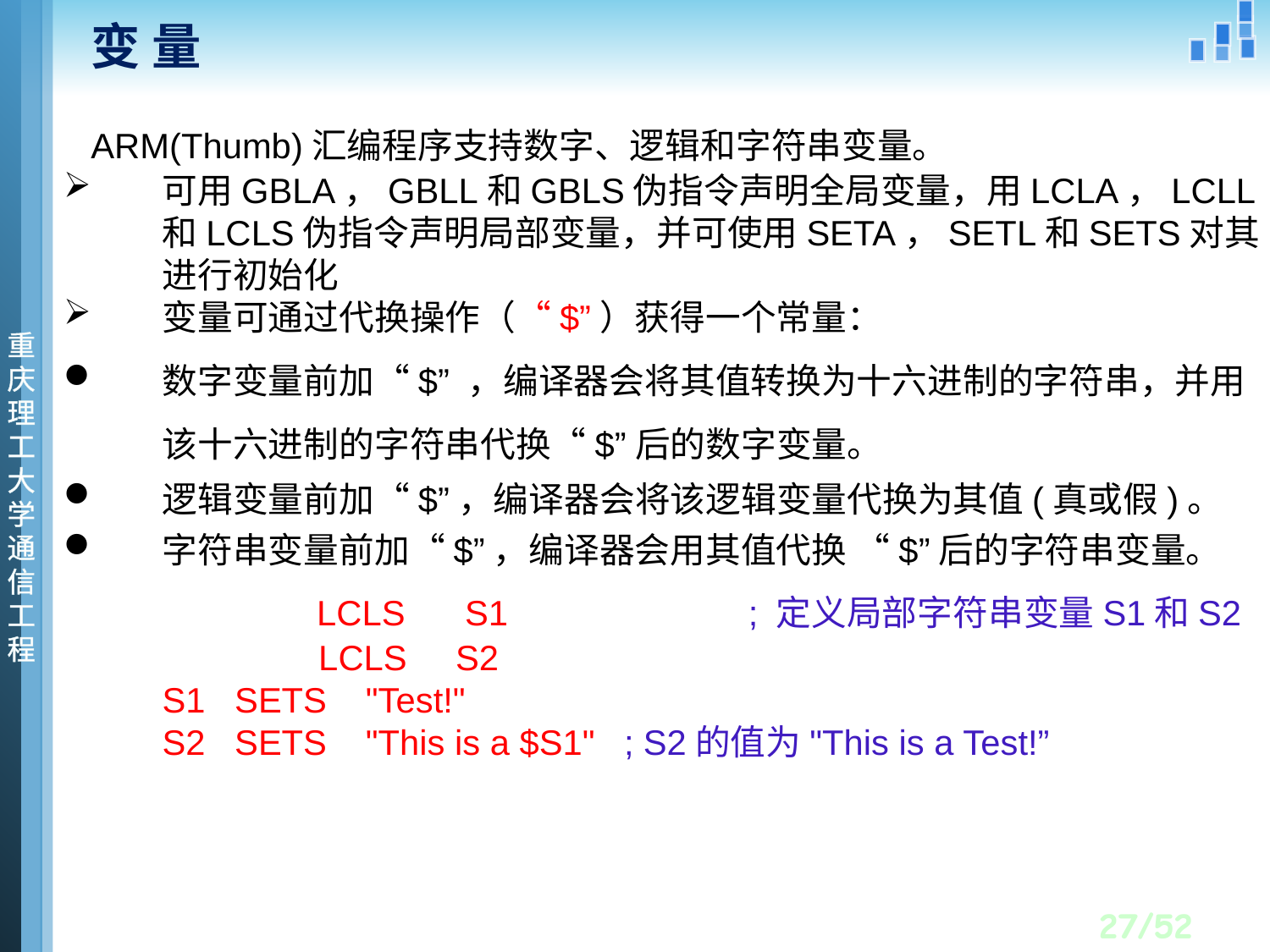

# 变 量
  ARM(Thumb)汇编程序支持数字、逻辑和字符串变量。
可用GBLA，GBLL和GBLS伪指令声明全局变量，用LCLA，LCLL和LCLS伪指令声明局部变量，并可使用SETA，SETL和SETS对其进行初始化
变量可通过代换操作（“$”）获得一个常量：
数字变量前加“$” ，编译器会将其值转换为十六进制的字符串，并用该十六进制的字符串代换“$”后的数字变量。
逻辑变量前加“$”，编译器会将该逻辑变量代换为其值(真或假)。
字符串变量前加“$”，编译器会用其值代换 “$”后的字符串变量。
		  LCLS	     S1		        ; 定义局部字符串变量S1和S2
		   LCLS     S2
	S1   SETS    "Test!"
	S2   SETS    "This is a $S1"   ; S2的值为"This is a Test!”
27/52